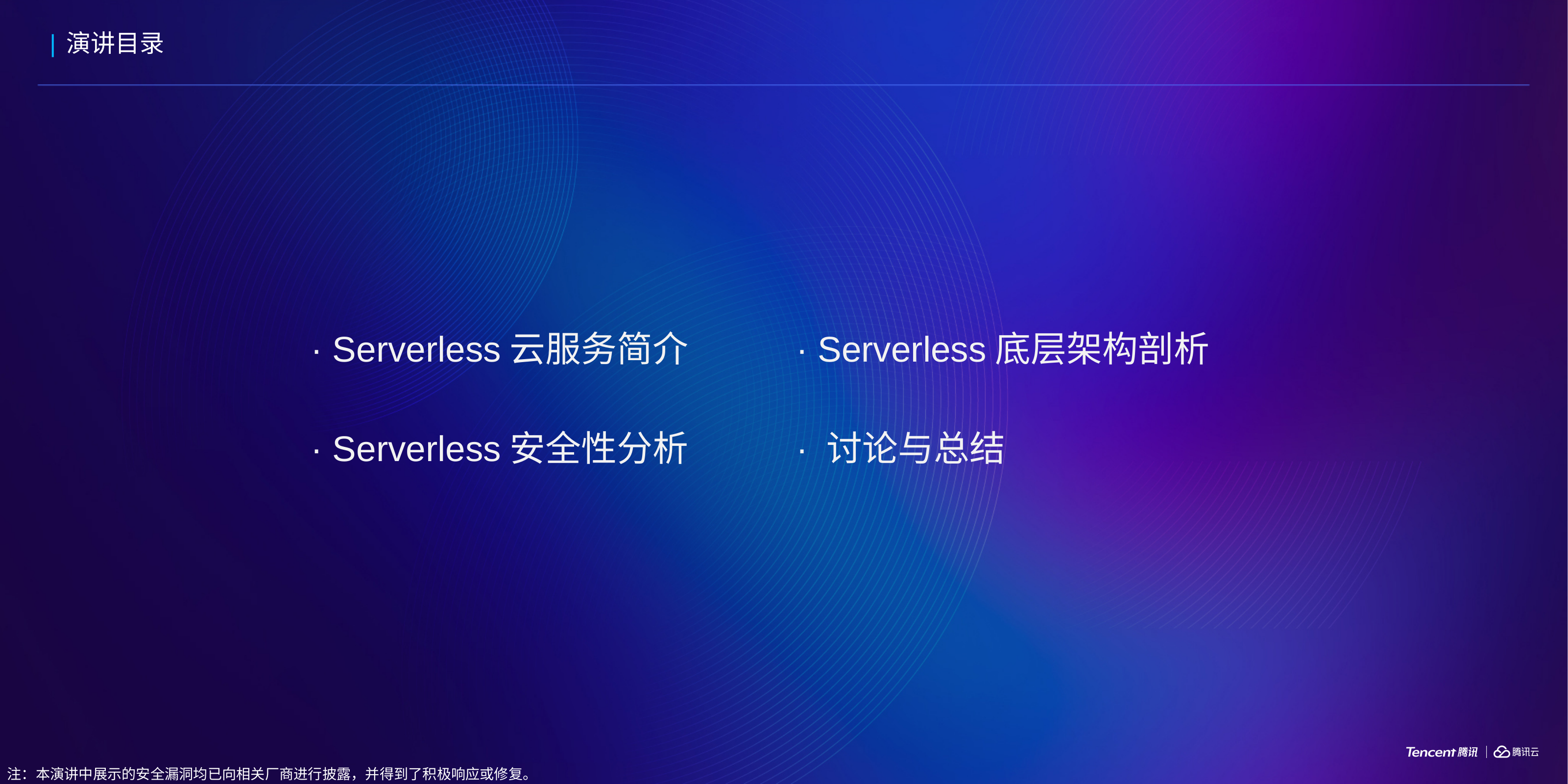

演讲目录
· Serverless云服务简介
· Serverless底层架构剖析
· Serverless安全性分析
· 讨论与总结
注：本演讲中展示的安全漏洞均已向相关厂商进行披露，并得到了积极响应或修复。